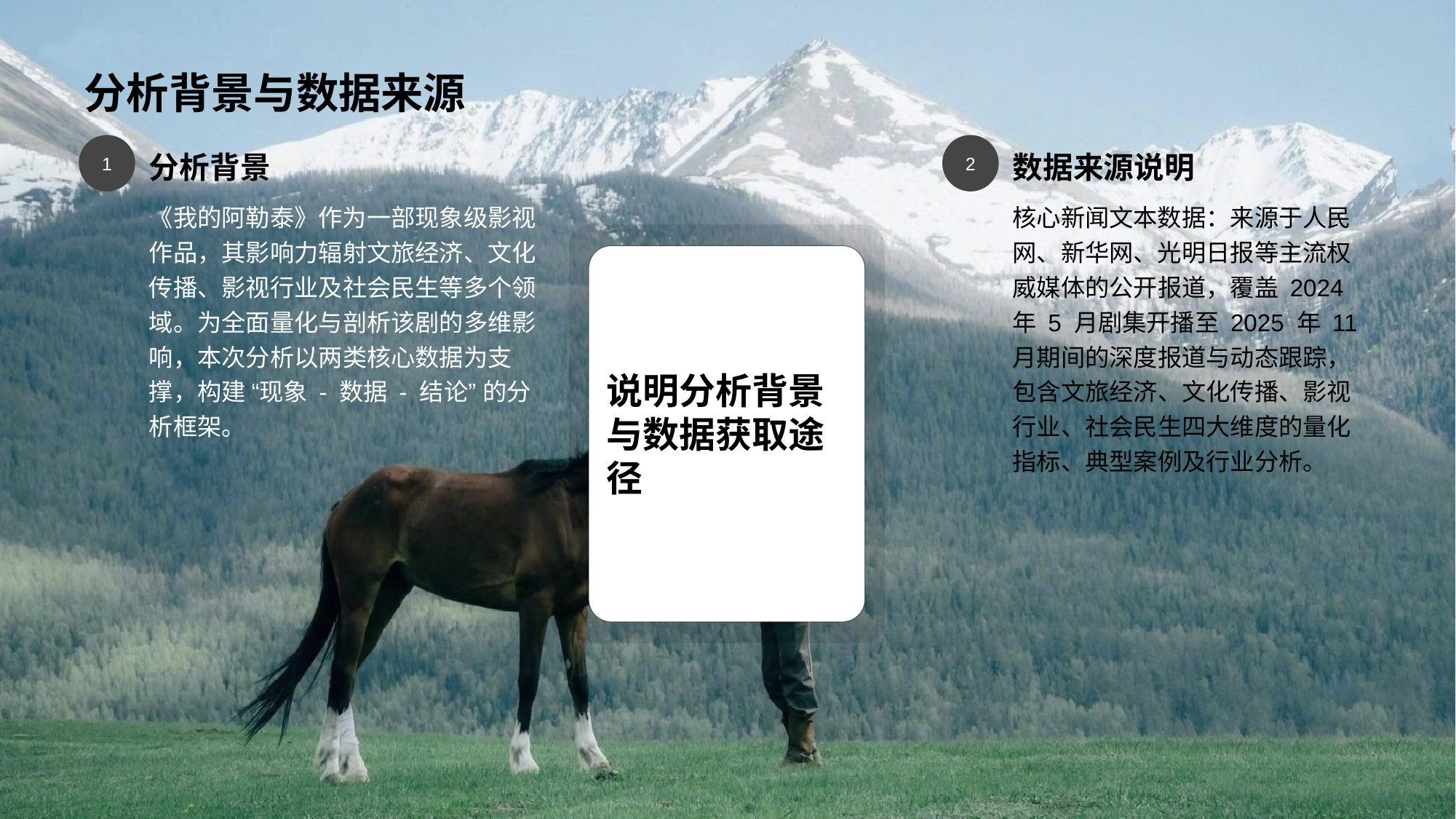

# 分析背景与数据来源

1
分析背景
《我的阿勒泰》作为一部现象级影视作品，其影响力辐射文旅经济、文化传播、影视行业及社会民生等多个领域。为全面量化与剖析该剧的多维影响，本次分析以两类核心数据为支撑，构建 “现象 - 数据 - 结论” 的分析框架。

2
数据来源说明
核心新闻文本数据：来源于人民网、新华网、光明日报等主流权威媒体的公开报道，覆盖 2024 年 5 月剧集开播至 2025 年 11 月期间的深度报道与动态跟踪，包含文旅经济、文化传播、影视行业、社会民生四大维度的量化指标、典型案例及行业分析。

说明分析背景与数据获取途径